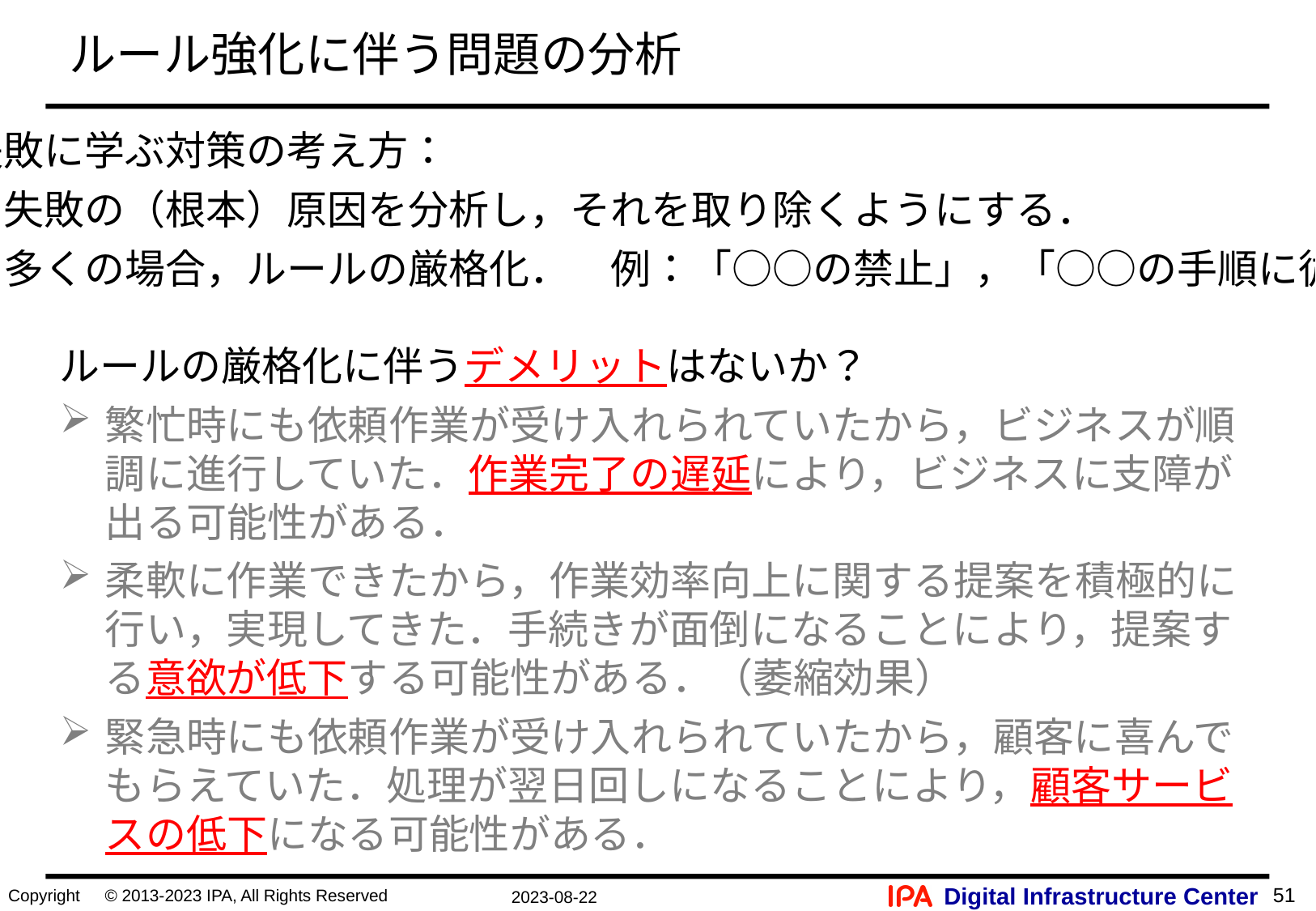

# ルール強化に伴う問題の分析
失敗に学ぶ対策の考え方：
　失敗の（根本）原因を分析し，それを取り除くようにする．
　多くの場合，ルールの厳格化．　例：「○○の禁止」，「○○の手順に従う」
ルールの厳格化に伴うデメリットはないか？
繁忙時にも依頼作業が受け入れられていたから，ビジネスが順調に進行していた．作業完了の遅延により，ビジネスに支障が出る可能性がある．
柔軟に作業できたから，作業効率向上に関する提案を積極的に行い，実現してきた．手続きが面倒になることにより，提案する意欲が低下する可能性がある．（萎縮効果）
緊急時にも依頼作業が受け入れられていたから，顧客に喜んでもらえていた．処理が翌日回しになることにより，顧客サービスの低下になる可能性がある．